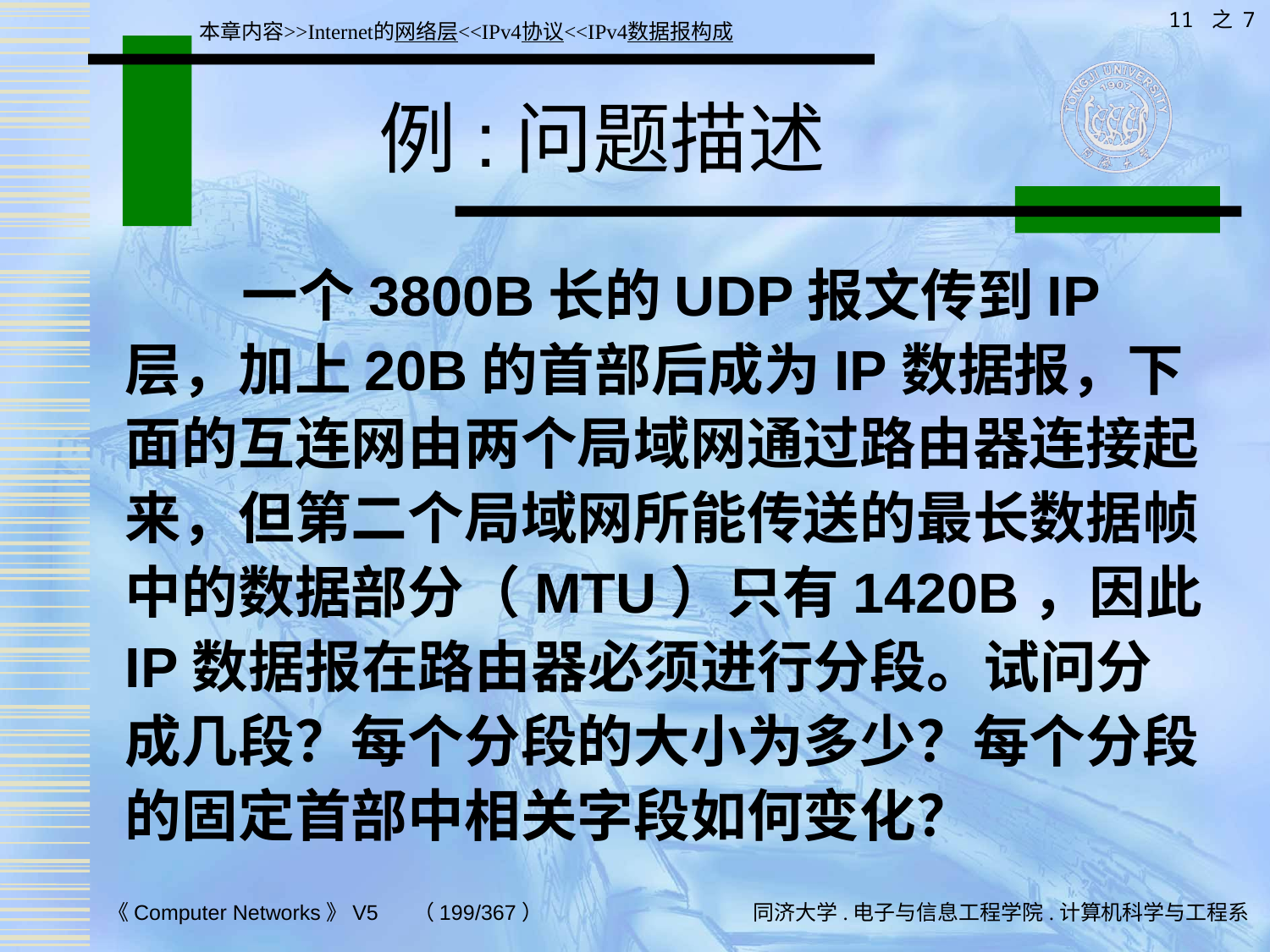

11 之 7
本章内容>>Internet的网络层<<IPv4协议<<IPv4数据报构成
# 例:问题描述
        一个3800B长的UDP报文传到IP层，加上20B的首部后成为IP数据报，下面的互连网由两个局域网通过路由器连接起来，但第二个局域网所能传送的最长数据帧中的数据部分（MTU）只有1420B，因此IP数据报在路由器必须进行分段。试问分成几段？每个分段的大小为多少？每个分段的固定首部中相关字段如何变化？